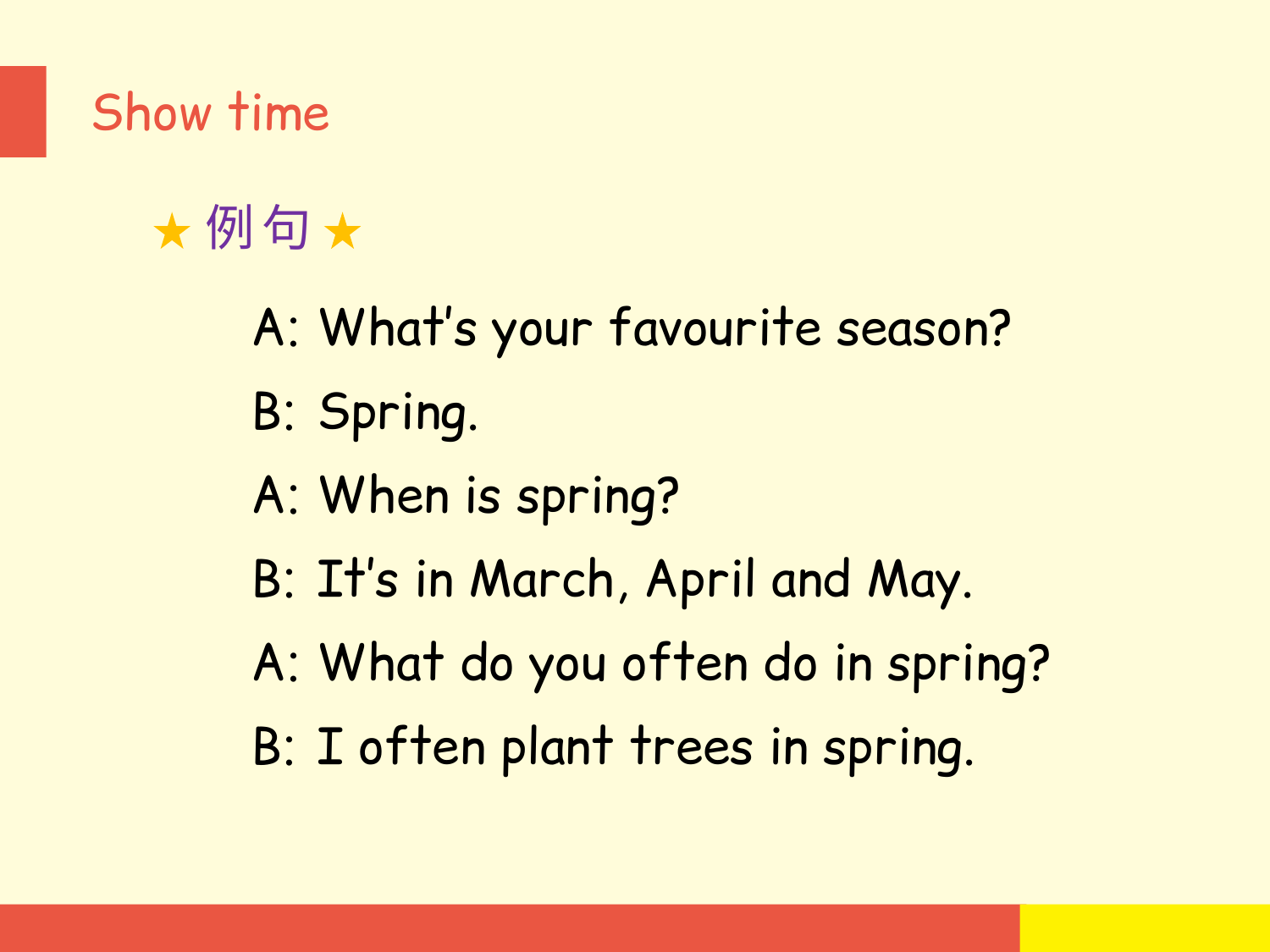

Show time
例 句

　A:	What’s your favourite season?
　B:	Spring.
　A:	When is spring?
　B:	It’s in March, April and May.
　A:	What do you often do in spring?
　B:	I often plant trees in spring.